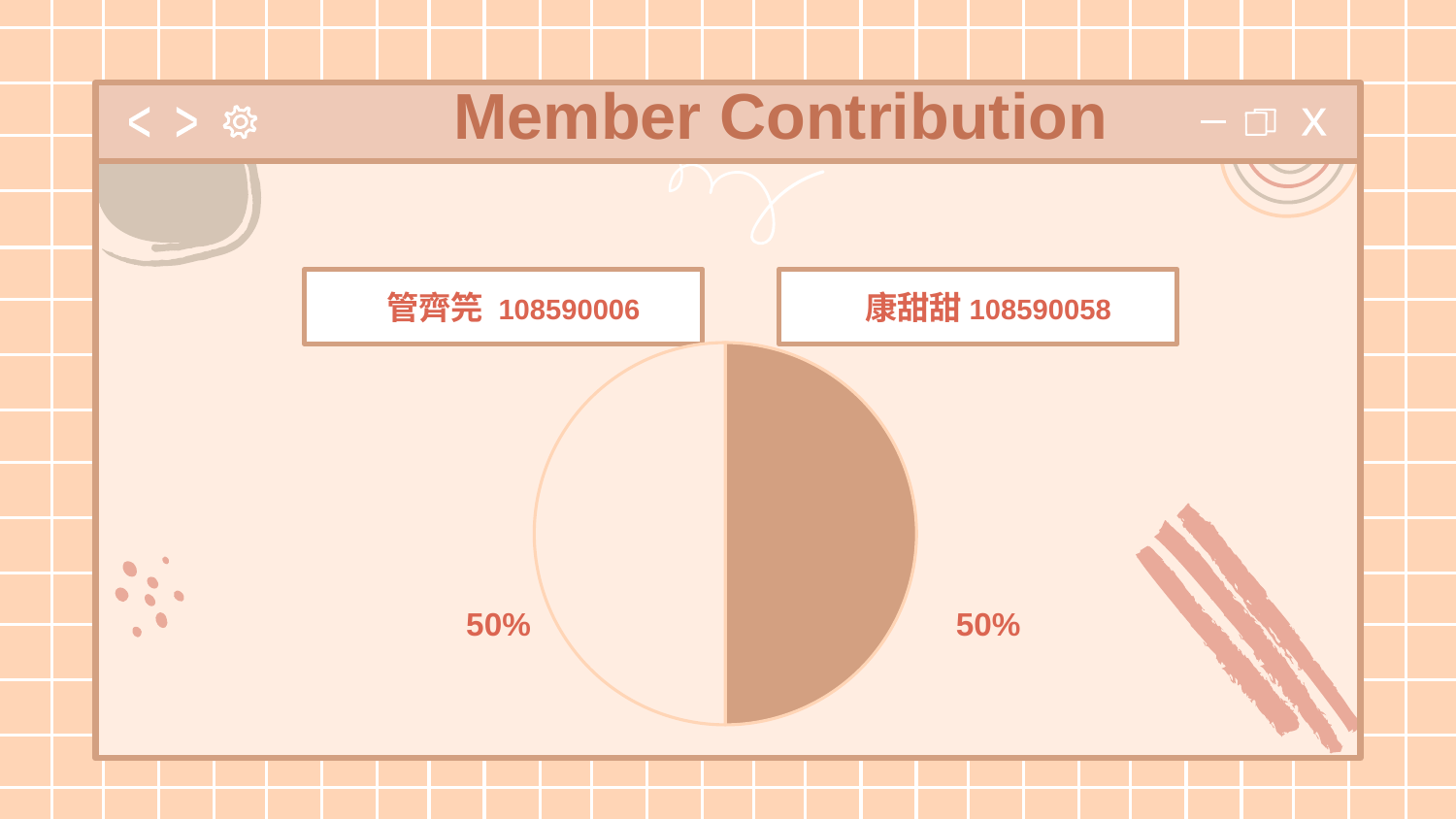

# Member Contribution

管齊笎 108590006
康甜甜108590058

### Chart

| Category | Sales |
|---|---|
| 1st Qtr | 50.0 |
| 2nd Qtr | 50.0 |
50%
50%